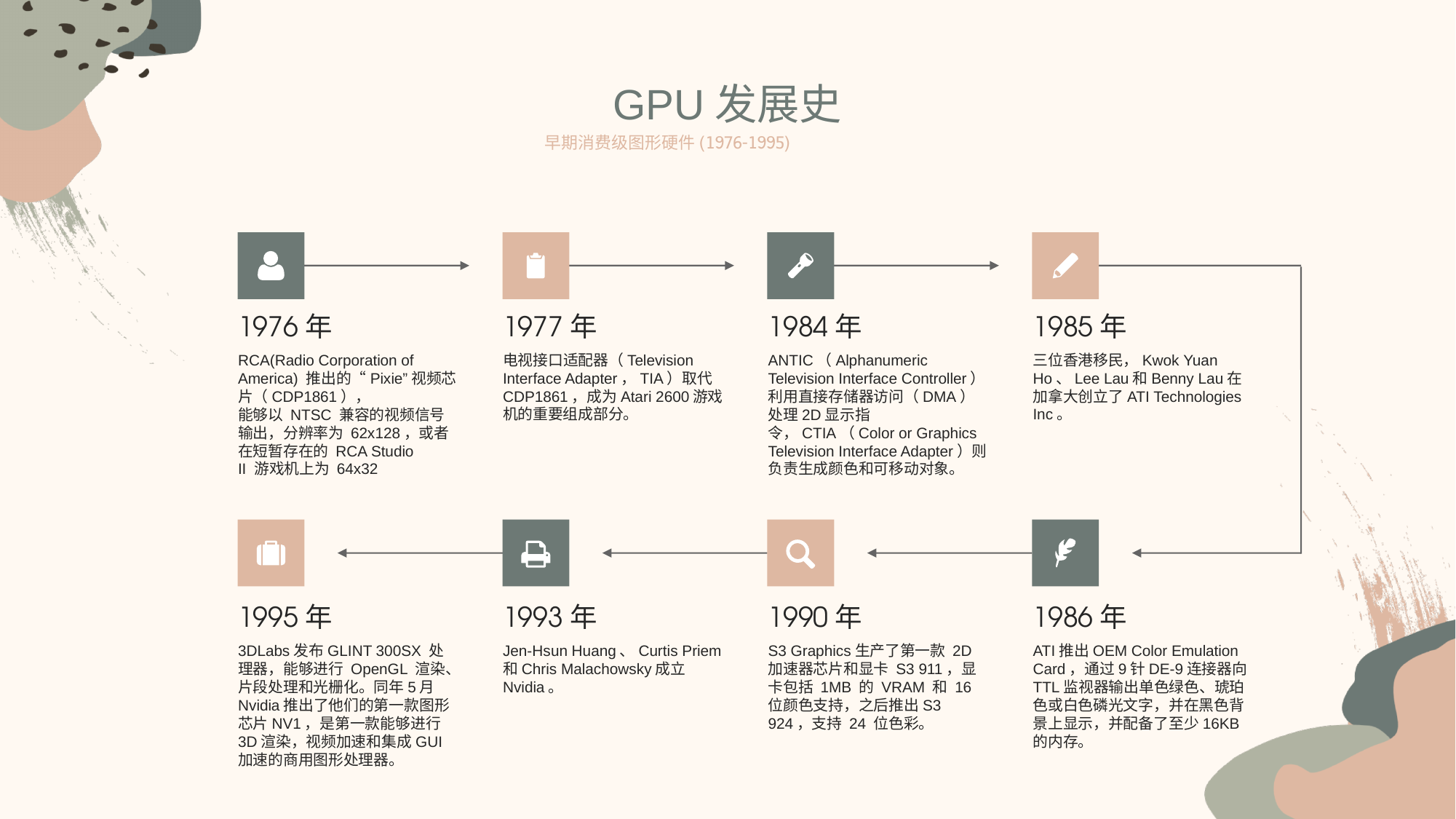

GPU发展史
早期消费级图形硬件(1976-1995)

1976年
1977年
1984年
1985年
RCA(Radio Corporation of America) 推出的“Pixie”视频芯片（CDP1861），
能够以 NTSC 兼容的视频信号输出，分辨率为 62x128，或者在短暂存在的 RCA Studio
II 游戏机上为 64x32
电视接口适配器（Television Interface Adapter，TIA）取代CDP1861，成为Atari 2600游戏机的重要组成部分。
ANTIC（Alphanumeric Television Interface Controller）利用直接存储器访问（DMA）处理2D显示指令，CTIA（Color or Graphics Television Interface Adapter）则负责生成颜色和可移动对象。
三位香港移民，Kwok Yuan Ho、Lee Lau和Benny Lau在加拿大创立了ATI Technologies Inc。

1995年
1993年
1990年
1986年
3DLabs发布GLINT 300SX 处理器，能够进行 OpenGL 渲染、片段处理和光栅化。同年5月Nvidia推出了他们的第一款图形芯片NV1，是第一款能够进行3D渲染，视频加速和集成GUI加速的商用图形处理器。
Jen-Hsun Huang、Curtis Priem和Chris Malachowsky成立Nvidia。
S3 Graphics生产了第一款 2D 加速器芯片和显卡 S3 911，显卡包括 1MB 的 VRAM 和 16 位颜色支持，之后推出S3 924，支持 24 位色彩。
ATI推出OEM Color Emulation Card，通过9针DE-9连接器向TTL监视器输出单色绿色、琥珀色或白色磷光文字，并在黑色背景上显示，并配备了至少16KB的内存。